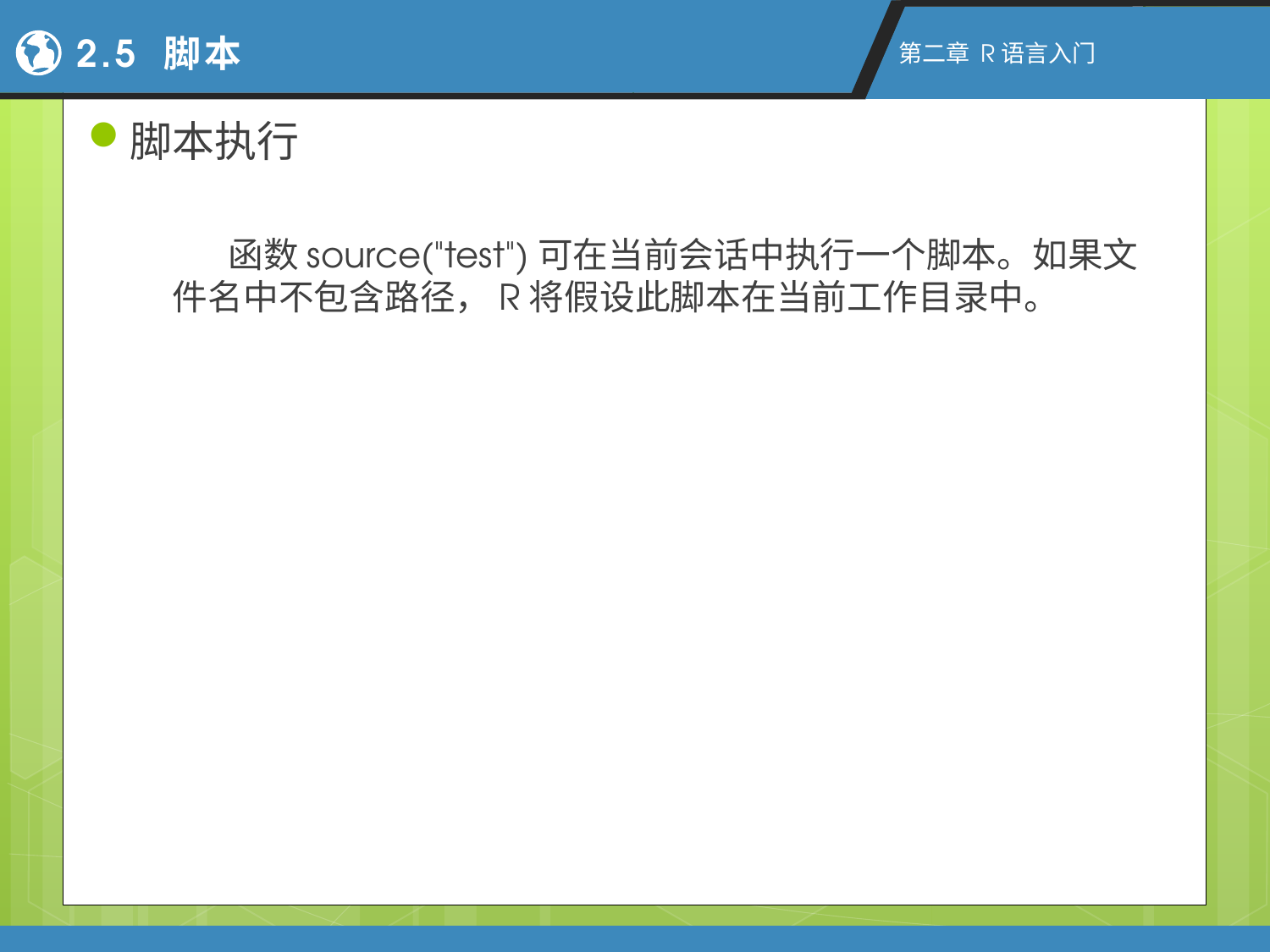

2.5 脚本

第二章 R语言入门
脚本执行
      函数source("test")可在当前会话中执行一个脚本。如果文件名中不包含路径，R将假设此脚本在当前工作目录中。